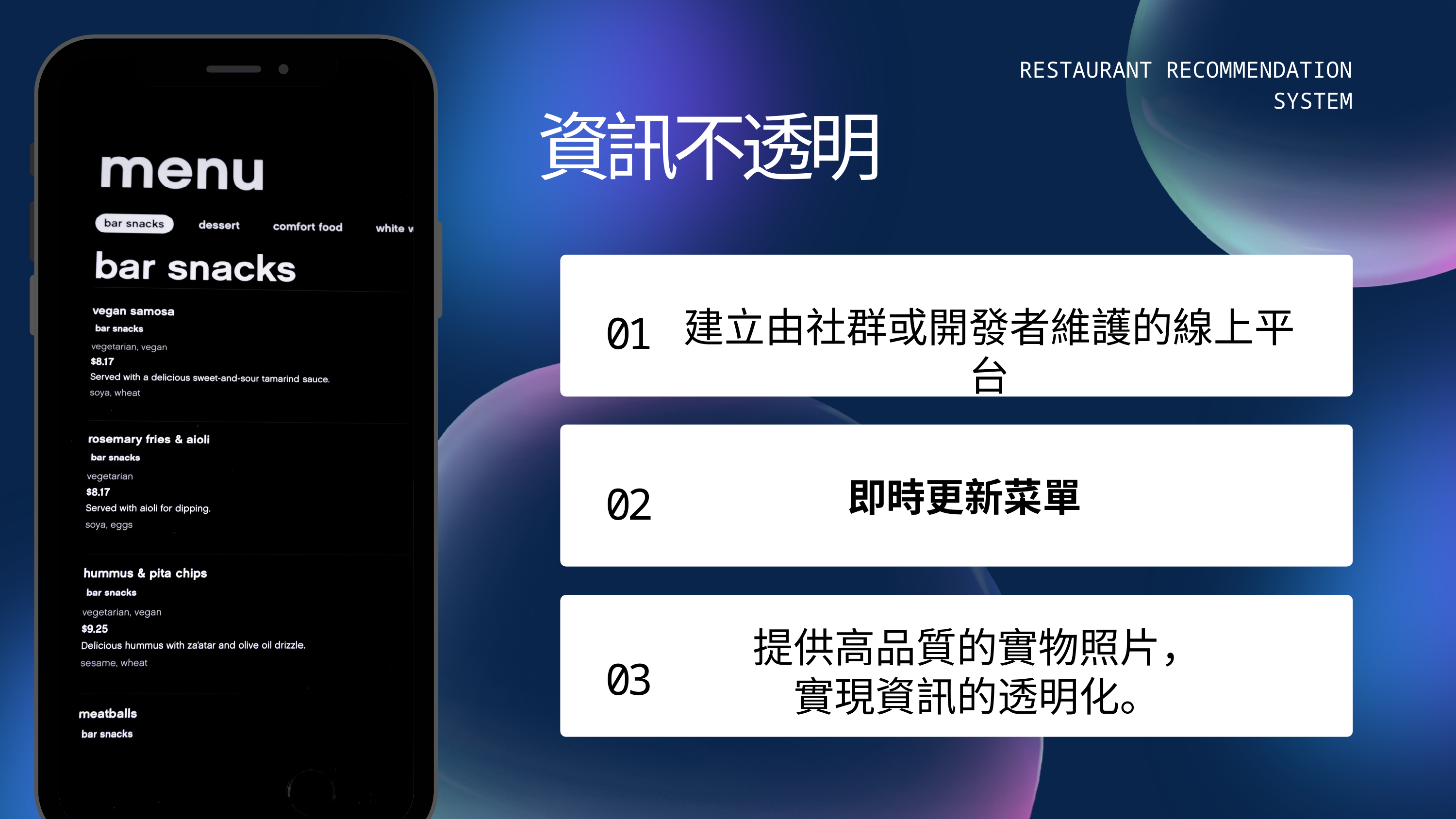

RESTAURANT RECOMMENDATION SYSTEM
資訊不透明

01
建立由社群或開發者維護的線上平台

02
即時更新菜單

提供高品質的實物照片，實現資訊的透明化。
03